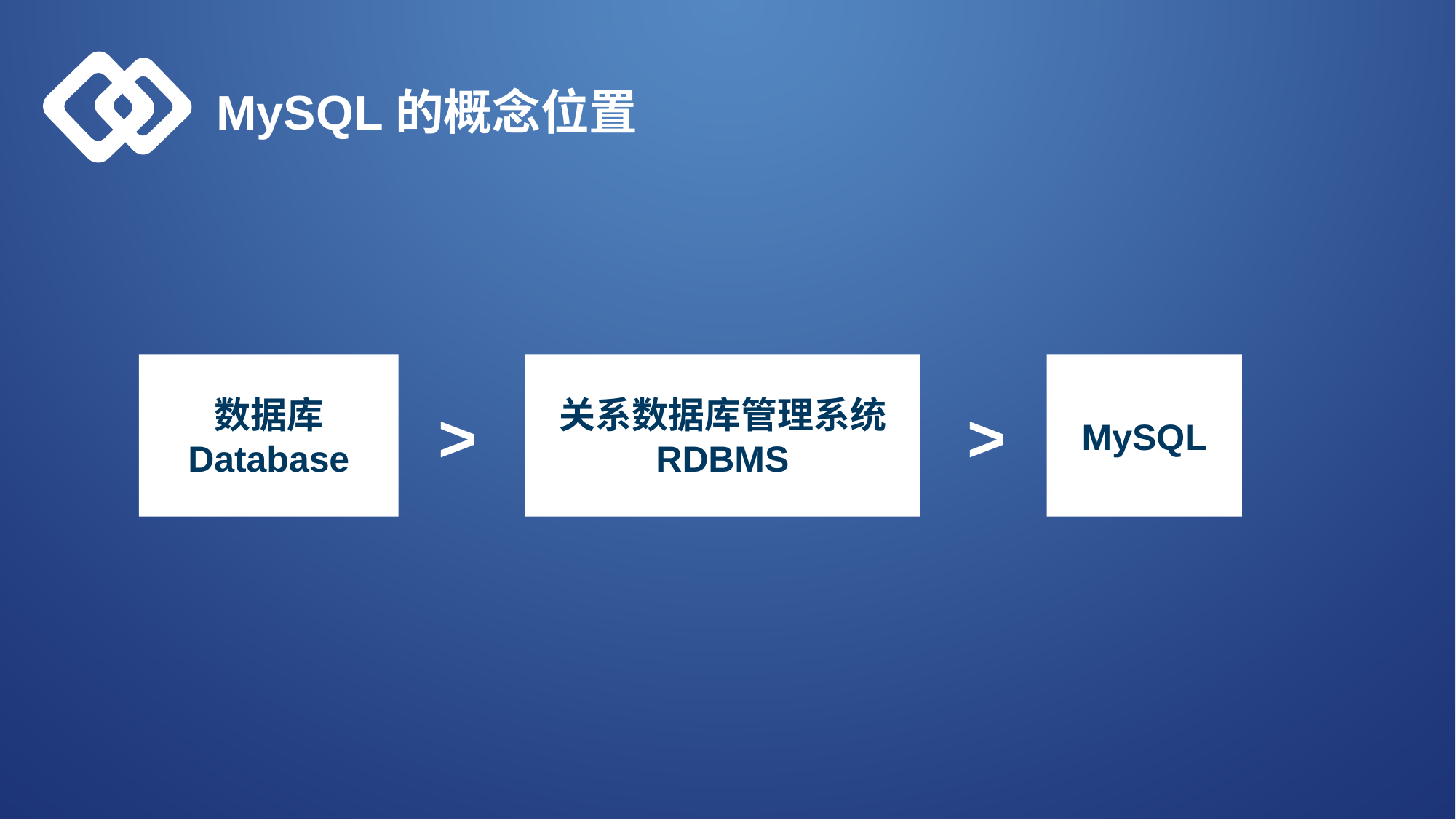

MySQL的概念位置

数据库
Database
关系数据库管理系统
RDBMS
MySQL
>
>